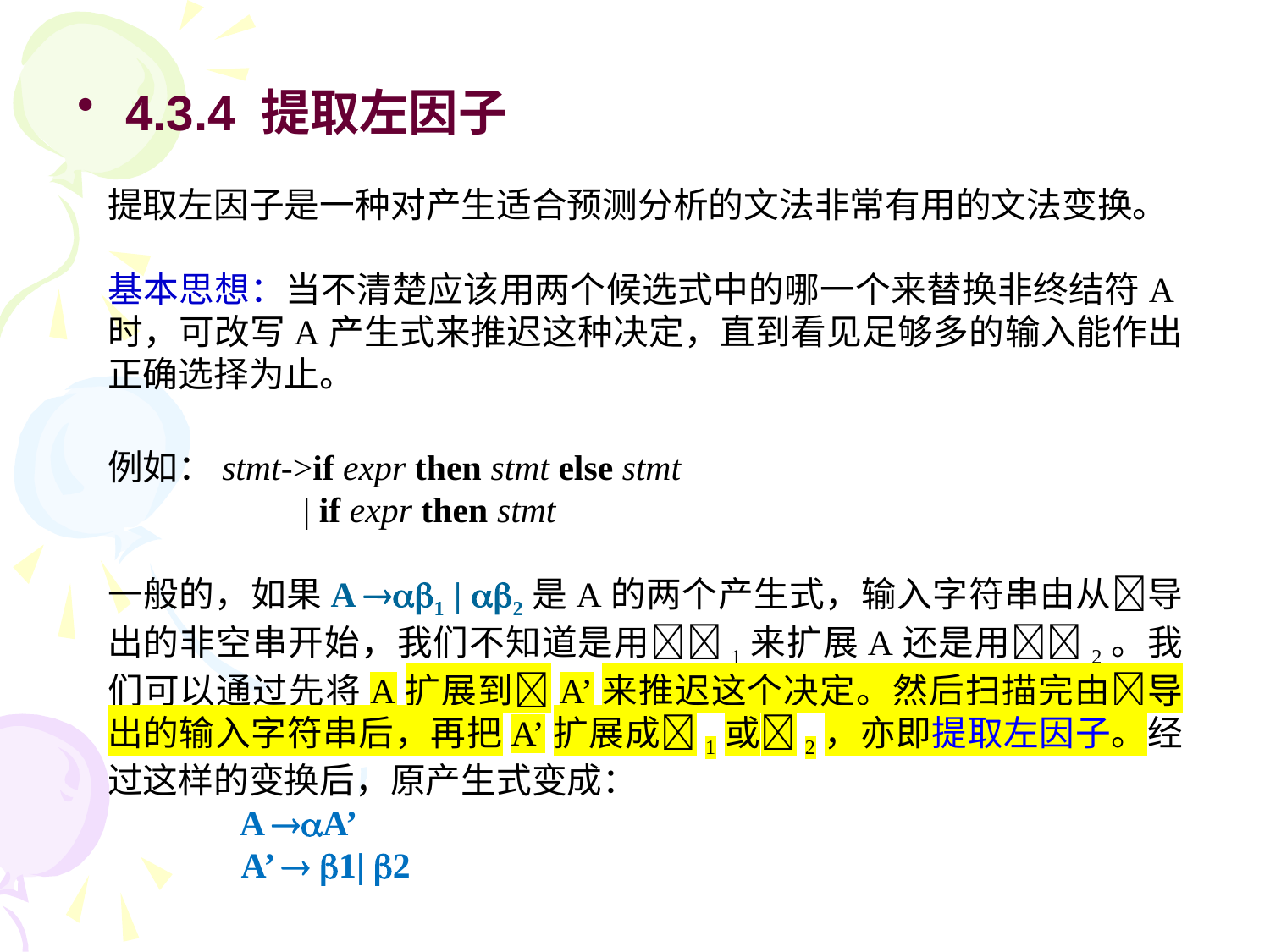

4.3.4 提取左因子
提取左因子是一种对产生适合预测分析的文法非常有用的文法变换。

基本思想：当不清楚应该用两个候选式中的哪一个来替换非终结符A时，可改写A产生式来推迟这种决定，直到看见足够多的输入能作出正确选择为止。

例如：stmt->if expr then stmt else stmt
                      | if expr then stmt

一般的，如果A →αβ1 | αβ2是A的两个产生式，输入字符串由从α导出的非空串开始，我们不知道是用αβ1来扩展A还是用αβ2。我们可以通过先将A扩展到αA’来推迟这个决定。然后扫描完由α导出的输入字符串后，再把A’扩展成β1或β2，亦即提取左因子。经过这样的变换后，原产生式变成：
            A →αA’
               A’ → β1| β2
44